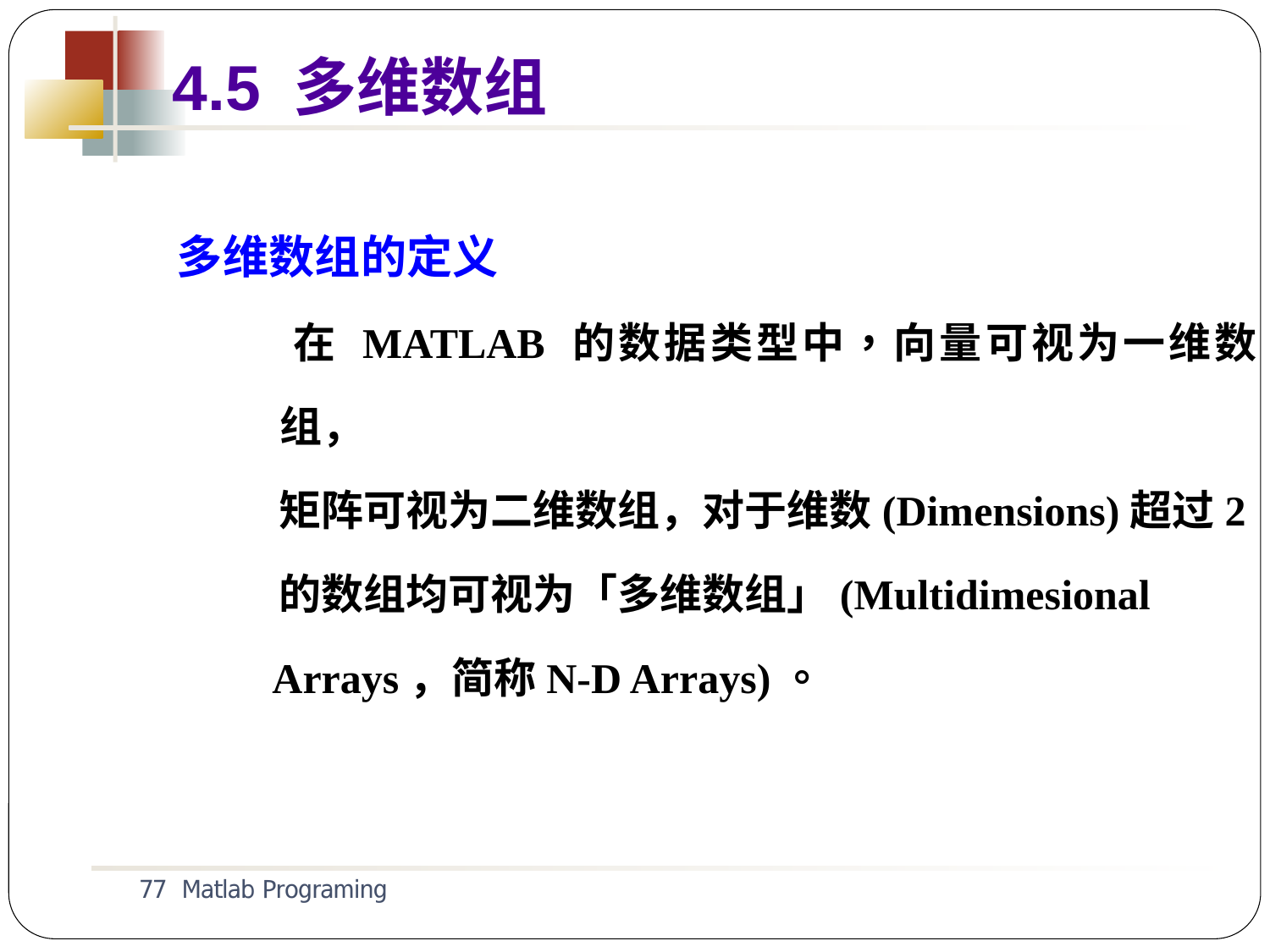

4.5 多维数组
多维数组的定义
   在 MATLAB 的数据类型中，向量可视为一维数组，
   矩阵可视为二维数组，对于维数(Dimensions)超过2
   的数组均可视为「多维数组」(Multidimesional
   Arrays，简称N-D Arrays)。
77  Matlab Programing